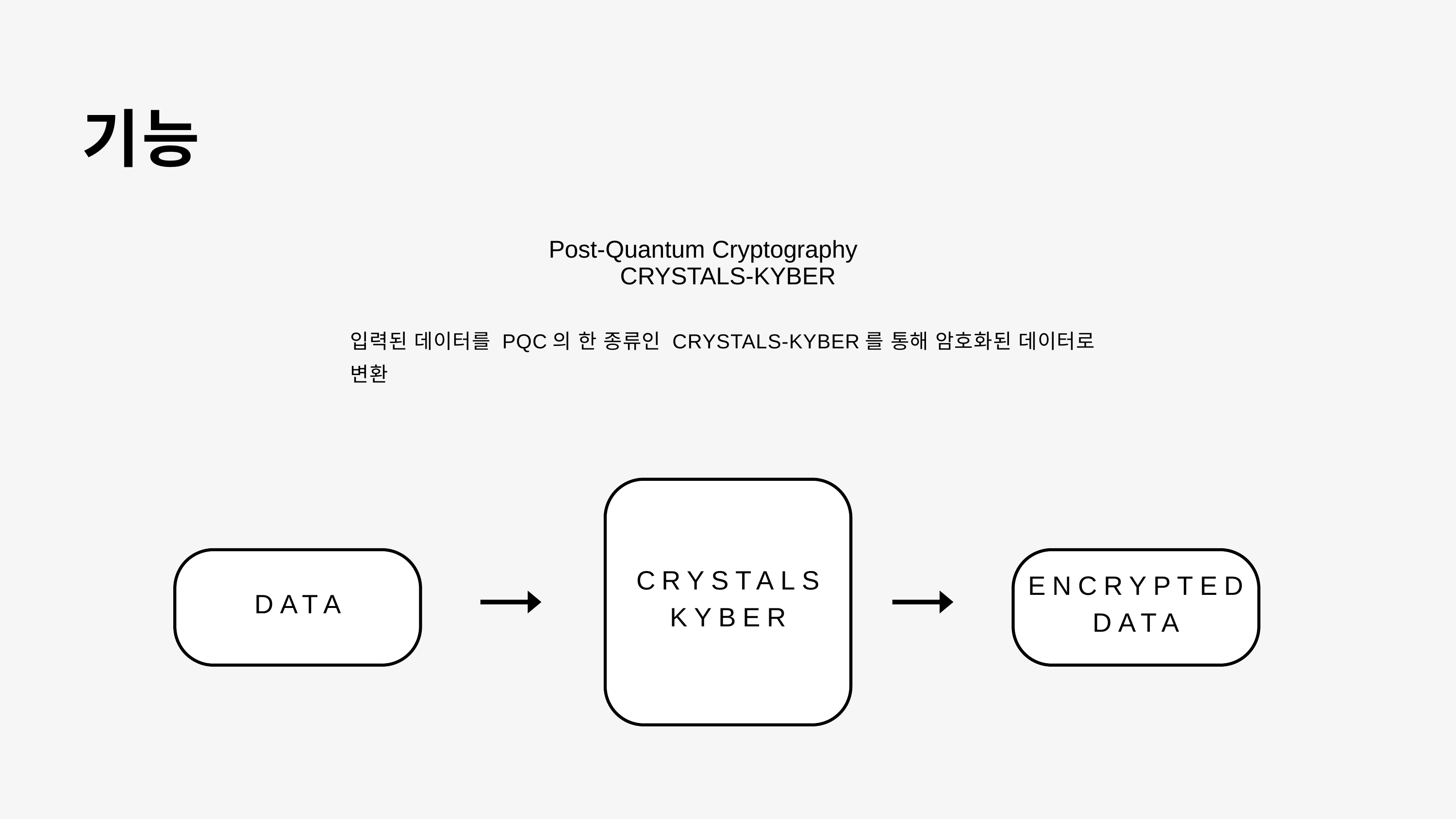

기능
Post-Quantum Cryptography
CRYSTALS-KYBER
입력된 데이터를 PQC의 한 종류인 CRYSTALS-KYBER를 통해 암호화된 데이터로 변환

CRYSTALS
KYBER

DATA

ENCRYPTED
DATA